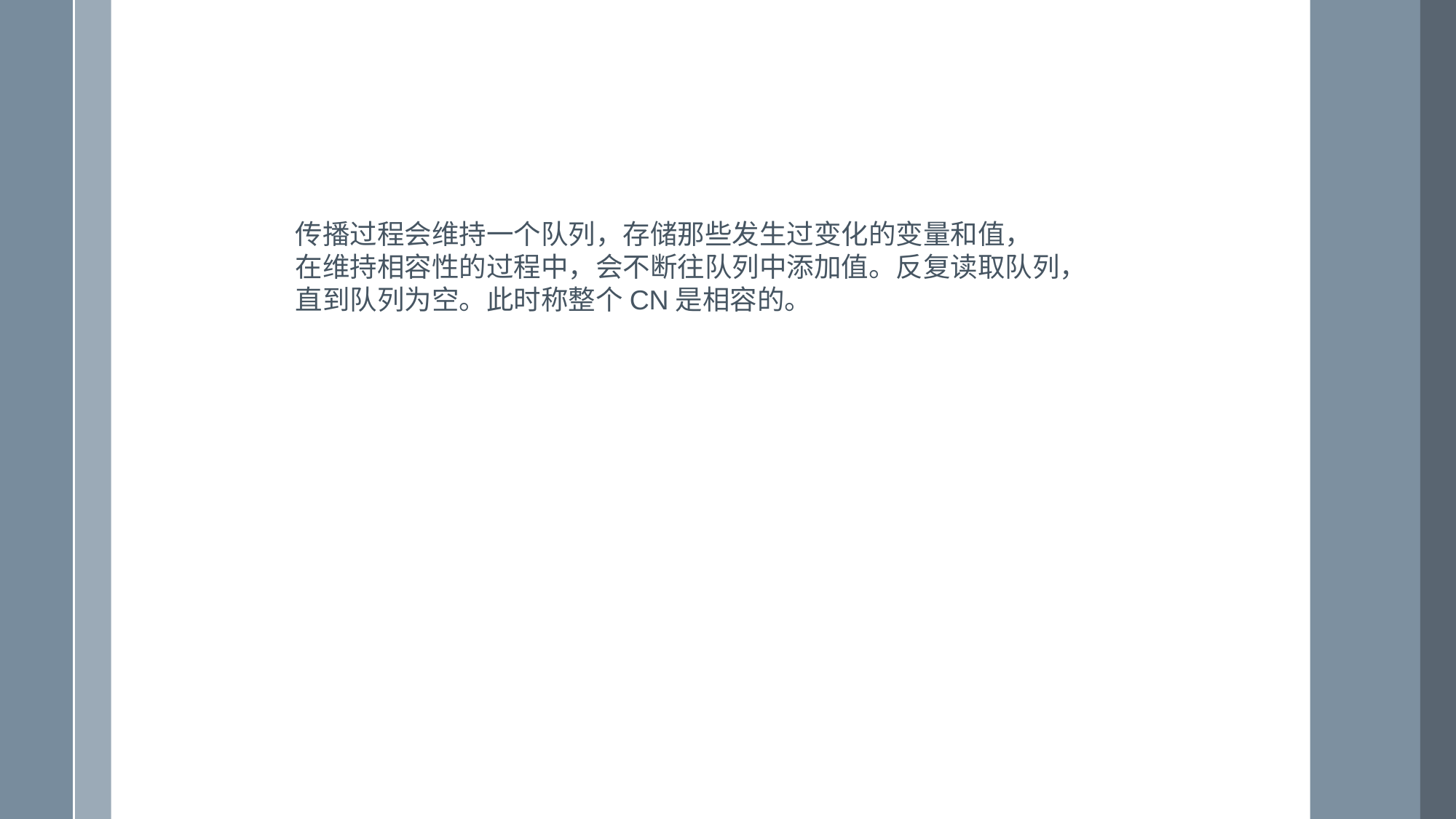

传播过程会维持一个队列，存储那些发生过变化的变量和值，
在维持相容性的过程中，会不断往队列中添加值。反复读取队列，
直到队列为空。此时称整个CN是相容的。